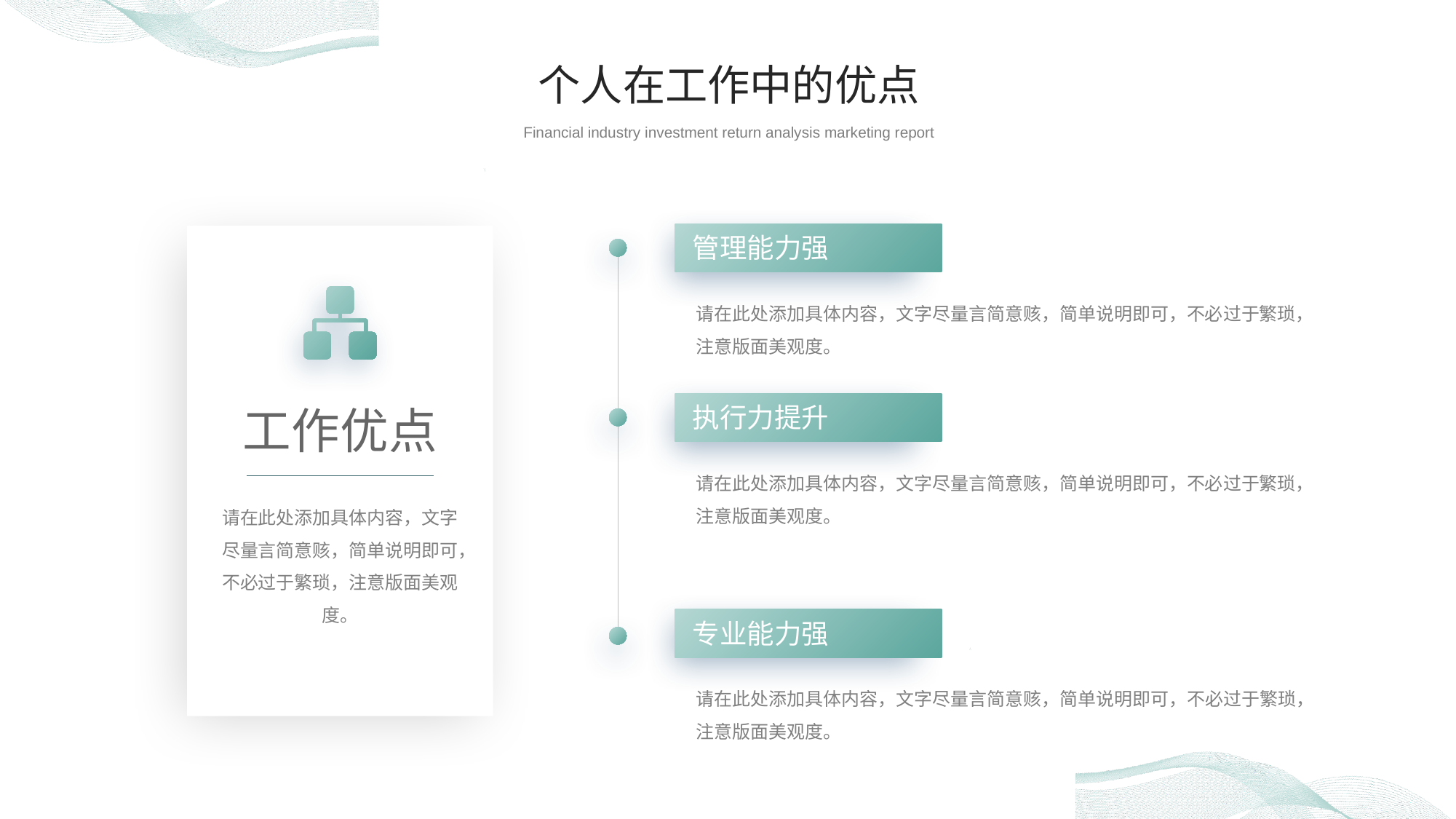

个人在工作中的优点
Financial industry investment return analysis marketing report

管理能力强

请在此处添加具体内容，文字尽量言简意赅，简单说明即可，不必过于繁琐，注意版面美观度。

工作优点
执行力提升

请在此处添加具体内容，文字尽量言简意赅，简单说明即可，不必过于繁琐，注意版面美观度。
请在此处添加具体内容，文字尽量言简意赅，简单说明即可，不必过于繁琐，注意版面美观度。

专业能力强

请在此处添加具体内容，文字尽量言简意赅，简单说明即可，不必过于繁琐，注意版面美观度。